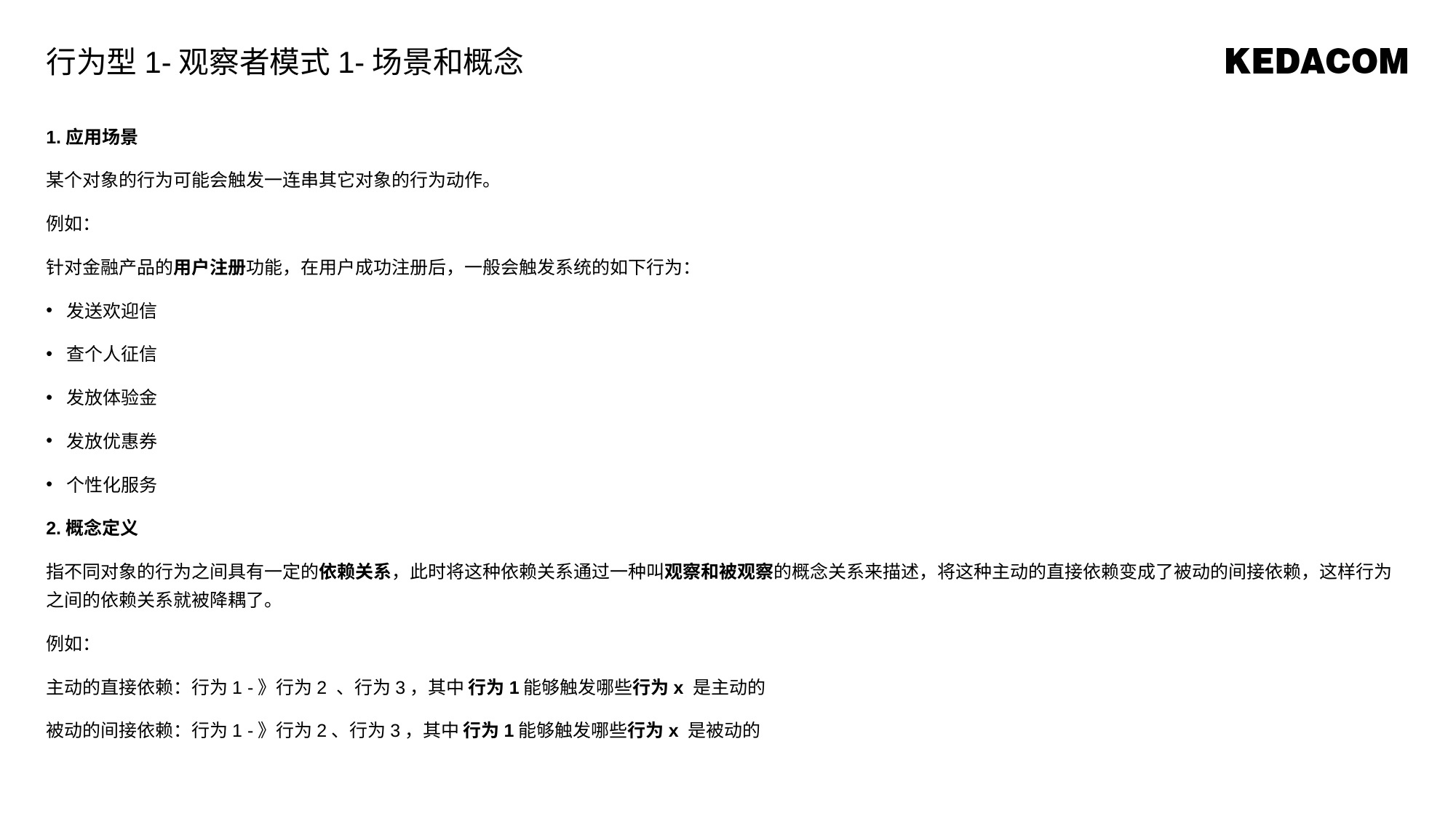

行为型1-观察者模式1-场景和概念
1.应用场景
某个对象的行为可能会触发一连串其它对象的行为动作。
例如：
针对金融产品的用户注册功能，在用户成功注册后，一般会触发系统的如下行为：
发送欢迎信
查个人征信
发放体验金
发放优惠券
个性化服务
2.概念定义
指不同对象的行为之间具有一定的依赖关系，此时将这种依赖关系通过一种叫观察和被观察的概念关系来描述，将这种主动的直接依赖变成了被动的间接依赖，这样行为之间的依赖关系就被降耦了。
例如：
主动的直接依赖：行为1 -》行为2 、行为3，其中 行为1能够触发哪些行为x 是主动的
被动的间接依赖：行为1 -》行为2、行为3，其中 行为1能够触发哪些行为x 是被动的